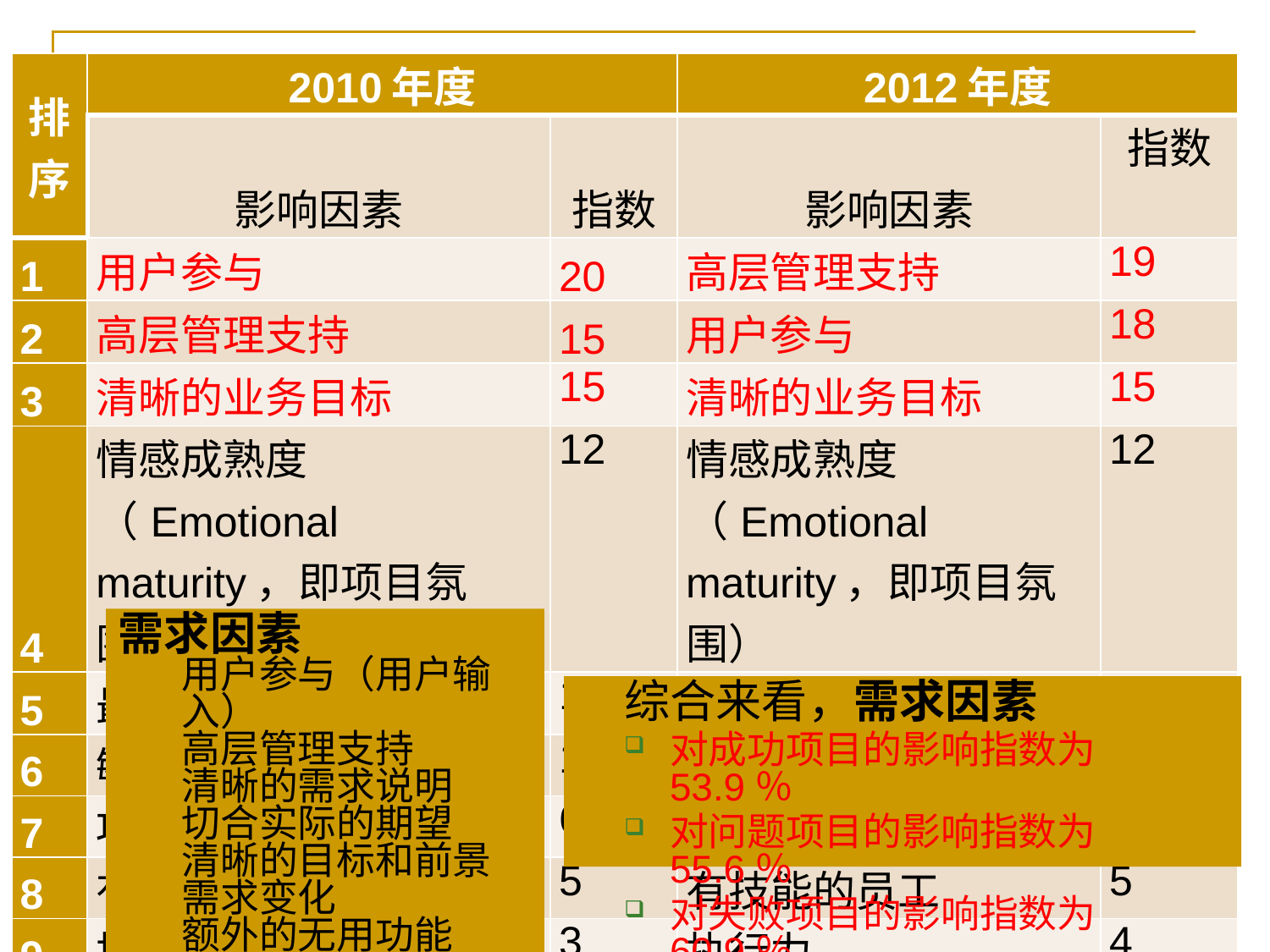

#
| 排序 | 2010年度 |  | 2012年度 |  |
| --- | --- | --- | --- | --- |
|  | 影响因素 | 指数 | 影响因素 | 指数 |
| 1 | 用户参与 | 20 | 高层管理支持 | 19 |
| 2 | 高层管理支持 | 15 | 用户参与 | 18 |
| 3 | 清晰的业务目标 | 15 | 清晰的业务目标 | 15 |
| 4 | 情感成熟度（Emotional maturity，即项目氛围） | 12 | 情感成熟度（Emotional maturity，即项目氛围） | 12 |
| 5 | 最优化(Optimization) | 11 | 最优化(Optimization) | 11 |
| 6 | 敏捷过程 | 11 | 敏捷过程 | 9 |
| 7 | 项目管理技能 | 6 | 项目管理技能 | 7 |
| 8 | 有技能的员工 | 5 | 有技能的员工 | 5 |
| 9 | 执行力 | 3 | 执行力 | 4 |
| 10 | 工具与设备 | 2 | 工具与设备 | 1 |
需求因素
用户参与（用户输入）
高层管理支持
清晰的需求说明
切合实际的期望
清晰的目标和前景
需求变化
额外的无用功能
综合来看，需求因素
对成功项目的影响指数为53.9％
对问题项目的影响指数为55.6％
对失败项目的影响指数为60.9％